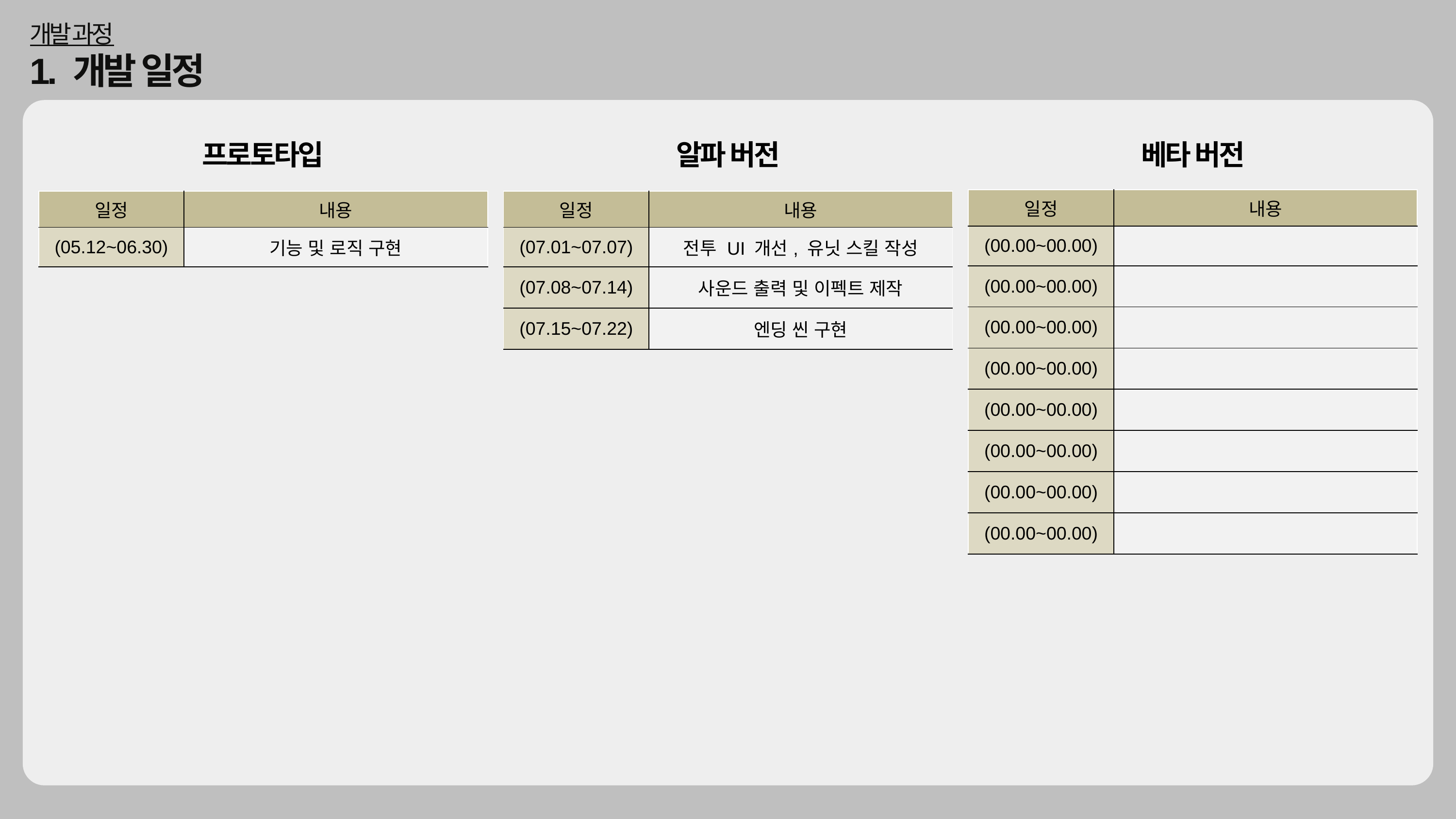

개발 과정
1. 개발 일정

프로토타입
알파 버전
베타 버전
| 일정 | 내용 |
| --- | --- |
| (00.00~00.00) |  |
| (00.00~00.00) |  |
| (00.00~00.00) |  |
| (00.00~00.00) |  |
| (00.00~00.00) |  |
| (00.00~00.00) |  |
| (00.00~00.00) |  |
| (00.00~00.00) |  |
| 일정 | 내용 |
| --- | --- |
| (05.12~06.30) | 기능 및 로직 구현 |
| 일정 | 내용 |
| --- | --- |
| (07.01~07.07) | 전투 UI 개선, 유닛 스킬 작성 |
| (07.08~07.14) | 사운드 출력 및 이펙트 제작 |
| (07.15~07.22) | 엔딩 씬 구현 |